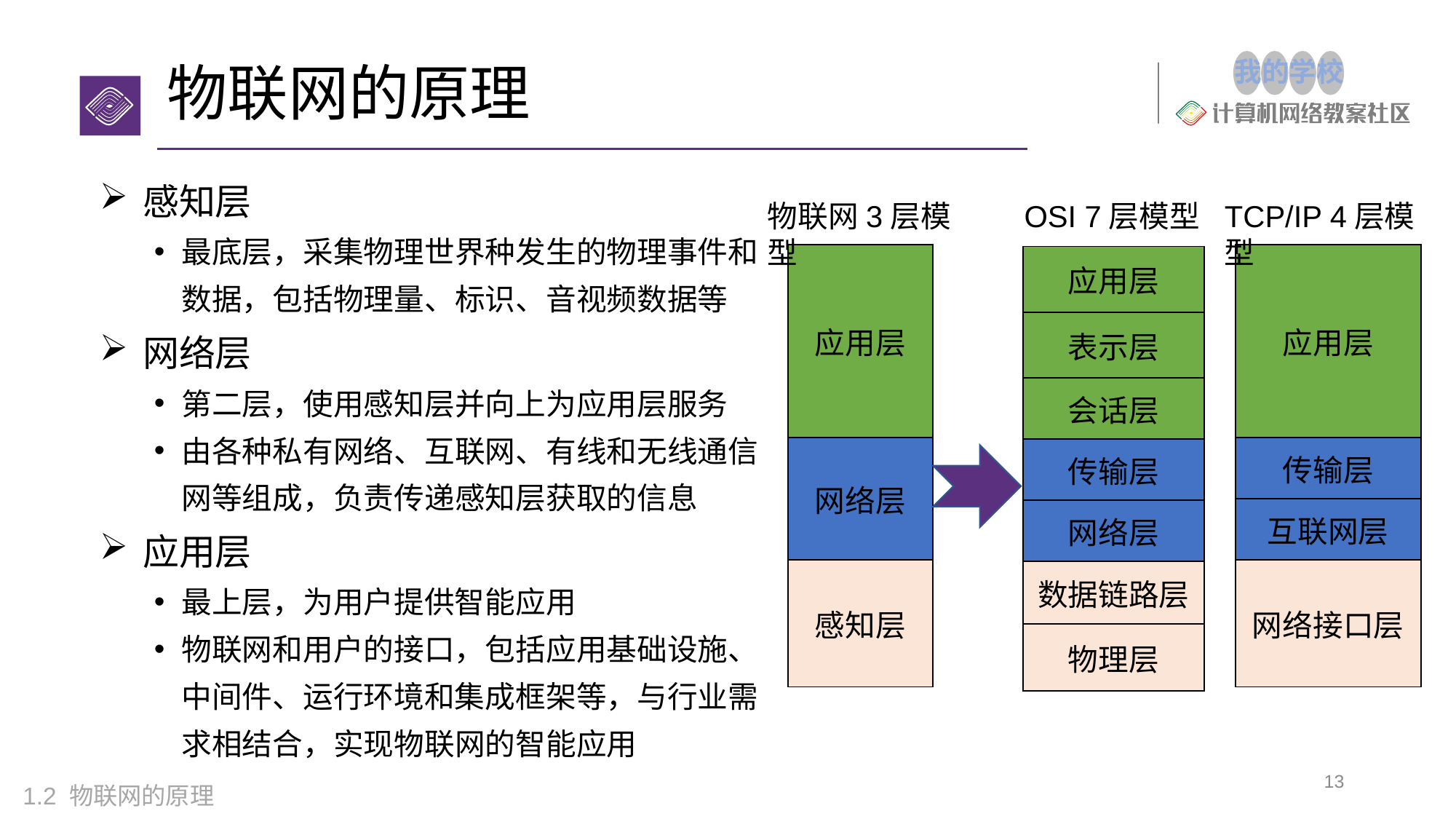

# 物联网的原理
感知层
最底层，采集物理世界种发生的物理事件和数据，包括物理量、标识、音视频数据等
网络层
第二层，使用感知层并向上为应用层服务
由各种私有网络、互联网、有线和无线通信网等组成，负责传递感知层获取的信息
应用层
最上层，为用户提供智能应用
物联网和用户的接口，包括应用基础设施、中间件、运行环境和集成框架等，与行业需求相结合，实现物联网的智能应用

物联网3层模型
OSI 7层模型
TCP/IP 4层模型
| 应用层 |
| --- |
| 网络层 |
| 感知层 |
| 应用层 |
| --- |
| 传输层 |
| 互联网层 |
| 网络接口层 |
| 应用层 |
| --- |
| 表示层 |
| 会话层 |
| 传输层 |
| 网络层 |
| 数据链路层 |
| 物理层 |

13
1.2 物联网的原理